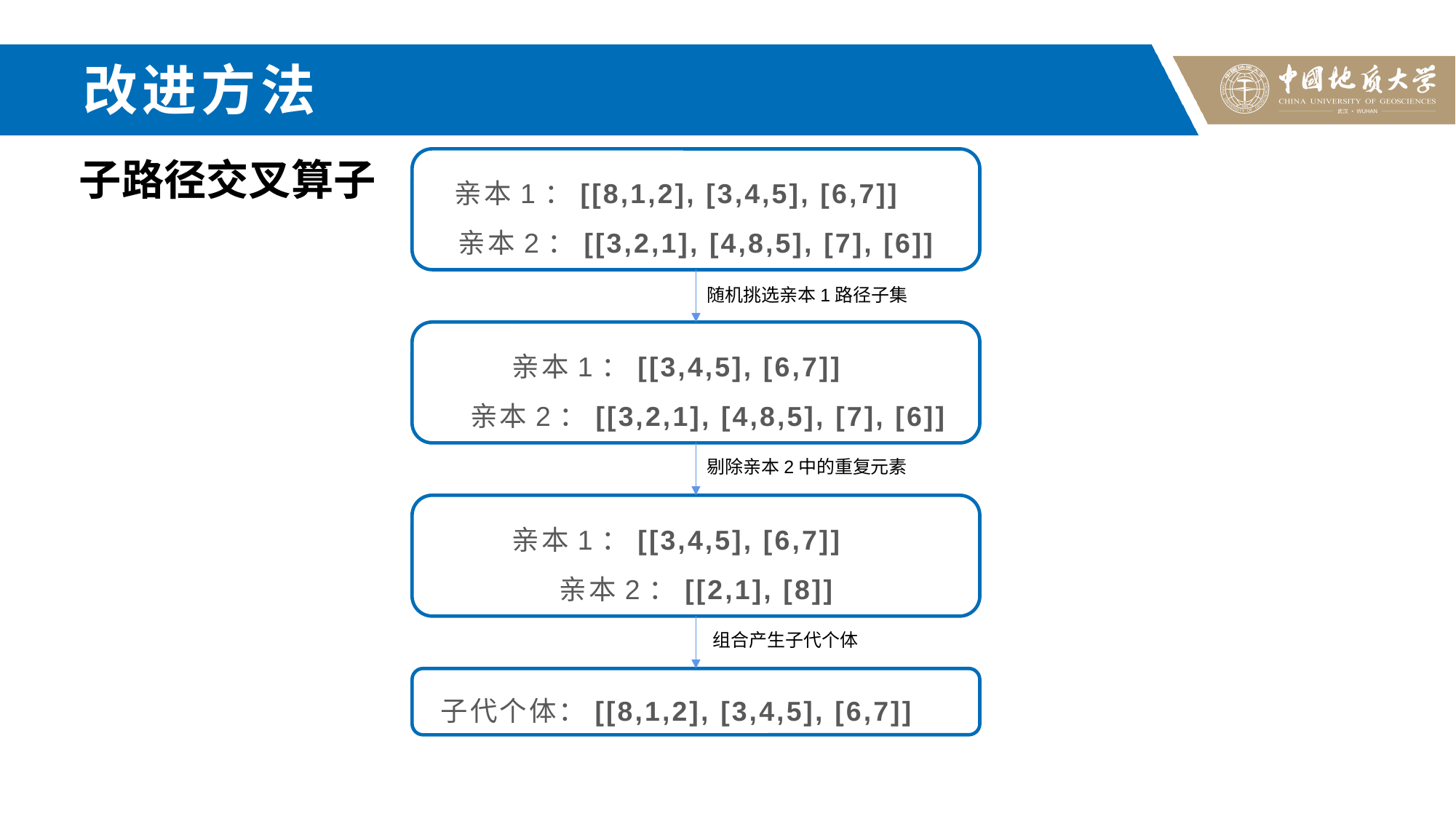

# 改进方法
子路径交叉算子
亲本1：[[8,1,2], [3,4,5], [6,7]]
亲本2：[[3,2,1], [4,8,5], [7], [6]]
随机挑选亲本1路径子集
亲本1：[[3,4,5], [6,7]]
  亲本2：[[3,2,1], [4,8,5], [7], [6]]
剔除亲本2中的重复元素
亲本1：[[3,4,5], [6,7]]
亲本2：[[2,1], [8]]
组合产生子代个体
子代个体：[[8,1,2], [3,4,5], [6,7]]